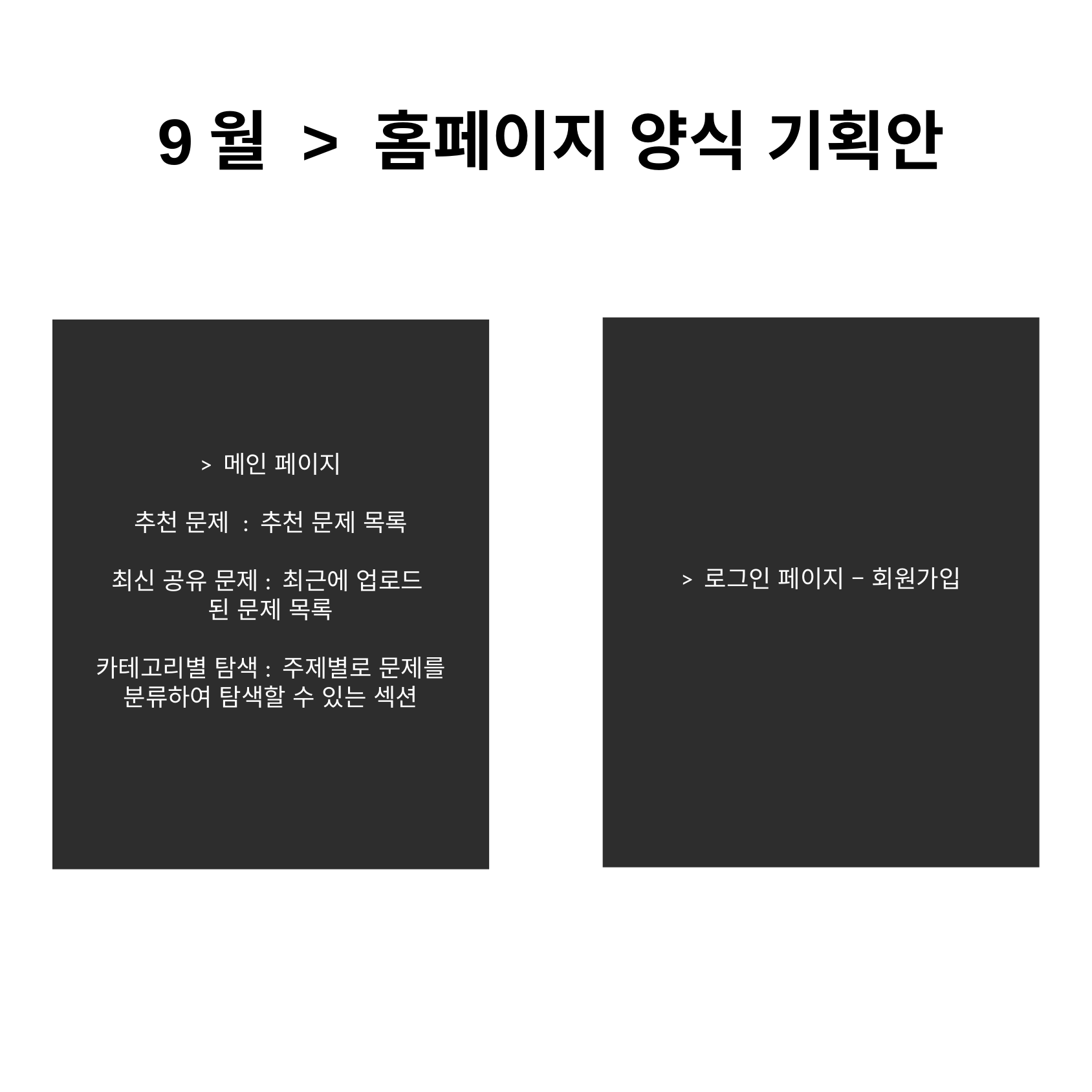

9월 > 홈페이지 양식 기획안
> 로그인 페이지 – 회원가입

> 메인 페이지

추천 문제 : 추천 문제 목록

최신 공유 문제: 최근에 업로드
된 문제 목록

카테고리별 탐색: 주제별로 문제를 분류하여 탐색할 수 있는 섹션